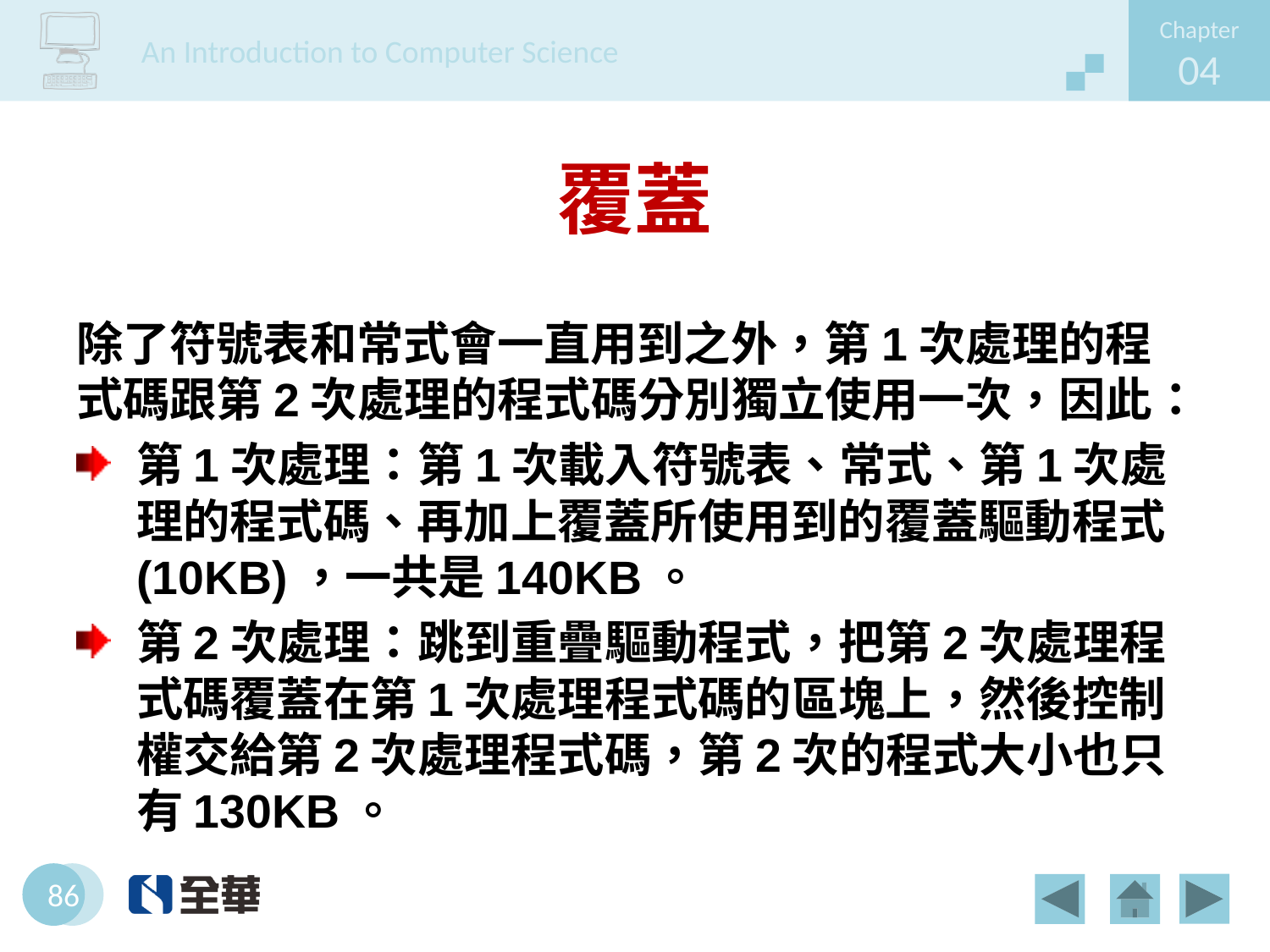

# 覆蓋
除了符號表和常式會一直用到之外，第1次處理的程式碼跟第2次處理的程式碼分別獨立使用一次，因此：
第1次處理：第1次載入符號表、常式、第1次處理的程式碼、再加上覆蓋所使用到的覆蓋驅動程式(10KB)，一共是140KB。
第2次處理：跳到重疊驅動程式，把第2次處理程式碼覆蓋在第1次處理程式碼的區塊上，然後控制權交給第2次處理程式碼，第2次的程式大小也只有130KB。